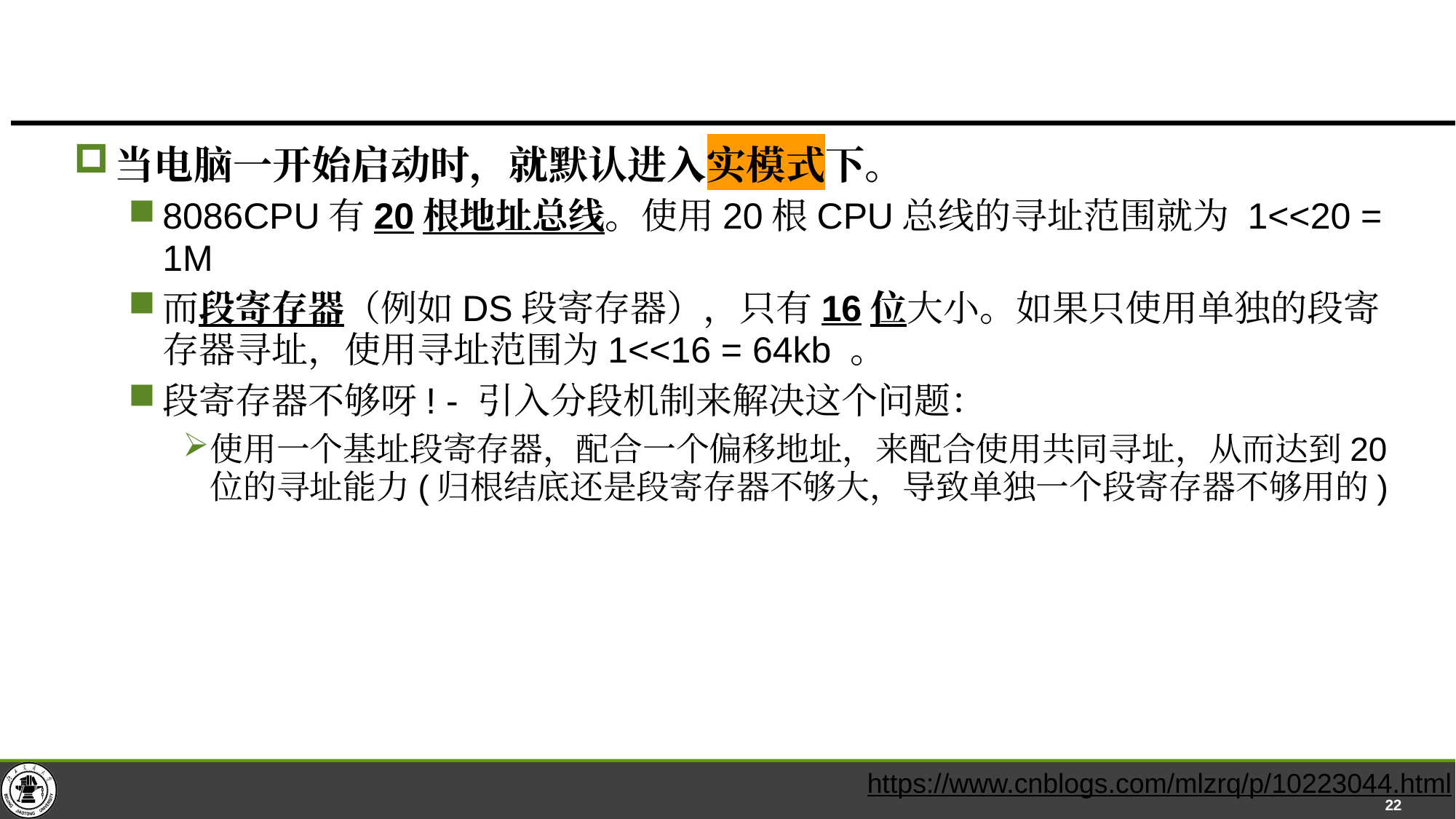

#
当电脑一开始启动时，就默认进入实模式下。
8086CPU有20根地址总线。使用20根CPU总线的寻址范围就为 1<<20 = 1M
而段寄存器（例如DS段寄存器），只有16位大小。如果只使用单独的段寄存器寻址，使用寻址范围为1<<16 = 64kb 。
段寄存器不够呀! - 引入分段机制来解决这个问题：
使用一个基址段寄存器，配合一个偏移地址，来配合使用共同寻址，从而达到20位的寻址能力(归根结底还是段寄存器不够大，导致单独一个段寄存器不够用的)
https://www.cnblogs.com/mlzrq/p/10223044.html